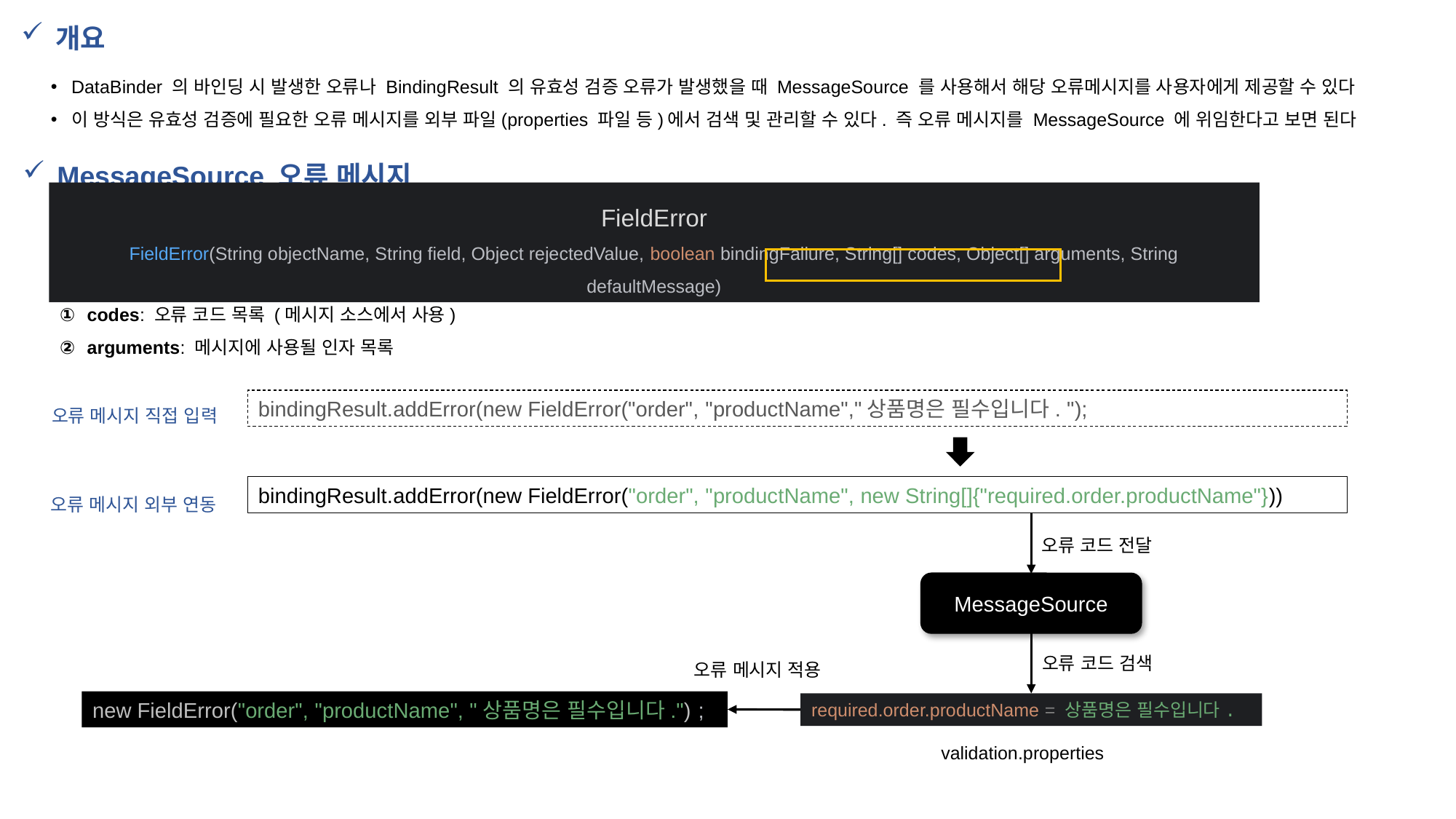

개요
DataBinder 의 바인딩 시 발생한 오류나 BindingResult 의 유효성 검증 오류가 발생했을 때 MessageSource 를 사용해서 해당 오류메시지를 사용자에게 제공할 수 있다
이 방식은 유효성 검증에 필요한 오류 메시지를 외부 파일(properties 파일 등)에서 검색 및 관리할 수 있다. 즉 오류 메시지를 MessageSource 에 위임한다고 보면 된다
MessageSource 오류 메시지
FieldError
FieldError(String objectName, String field, Object rejectedValue, boolean bindingFailure, String[] codes, Object[] arguments, String defaultMessage)

codes: 오류 코드 목록 (메시지 소스에서 사용)
arguments: 메시지에 사용될 인자 목록
오류 메시지 직접 입력
bindingResult.addError(new FieldError("order", "productName","상품명은 필수입니다. ");

bindingResult.addError(new FieldError("order", "productName", new String[]{"required.order.productName"}))
오류 메시지 외부 연동
오류 코드 전달
MessageSource
오류 코드 검색
오류 메시지 적용
new FieldError("order", "productName", "상품명은 필수입니다."));
required.order.productName = 상품명은 필수입니다.
validation.properties